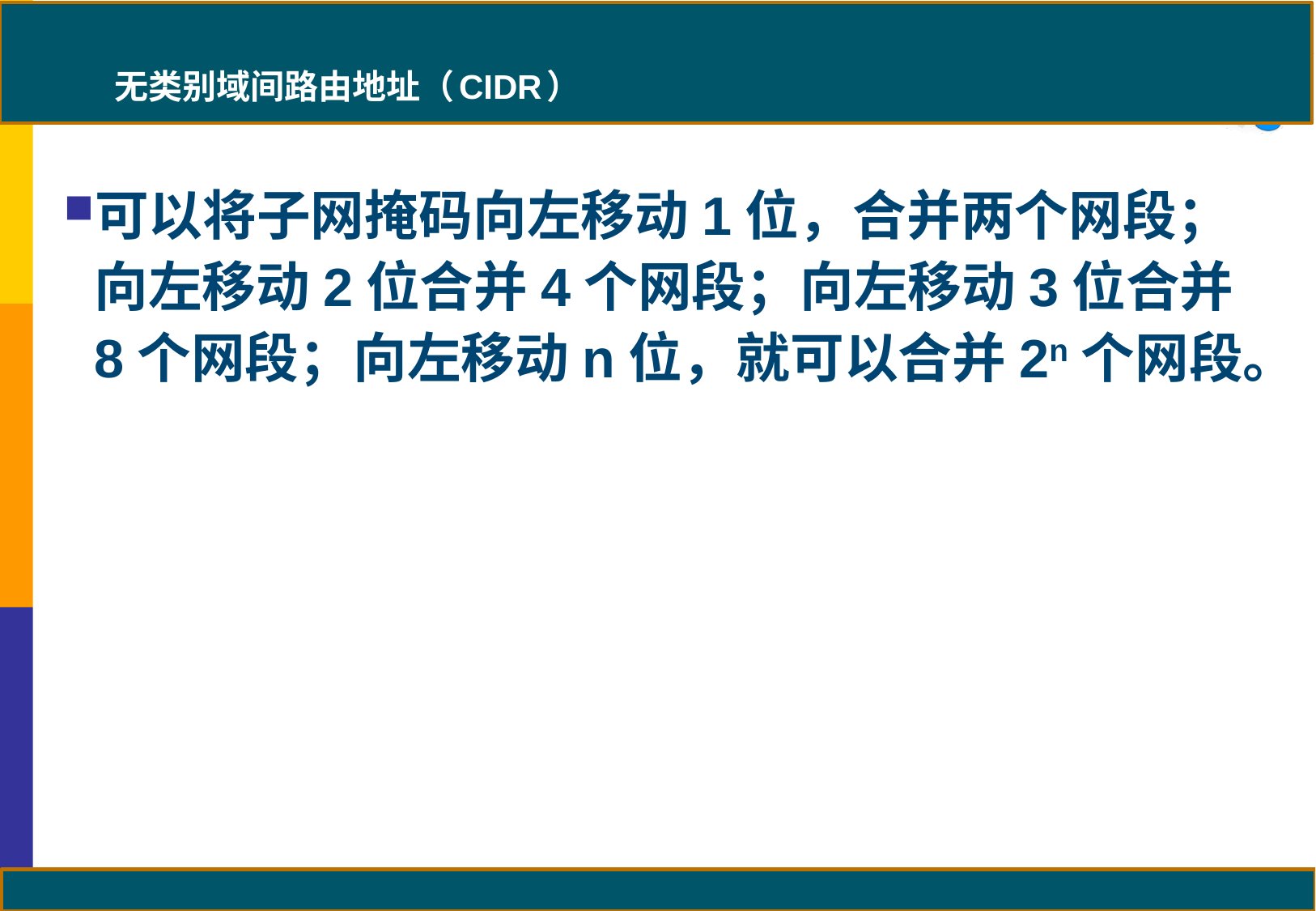

# 无类别域间路由地址（CIDR）
可以将子网掩码向左移动1位，合并两个网段；向左移动2位合并4个网段；向左移动3位合并8个网段；向左移动n位，就可以合并2n个网段。